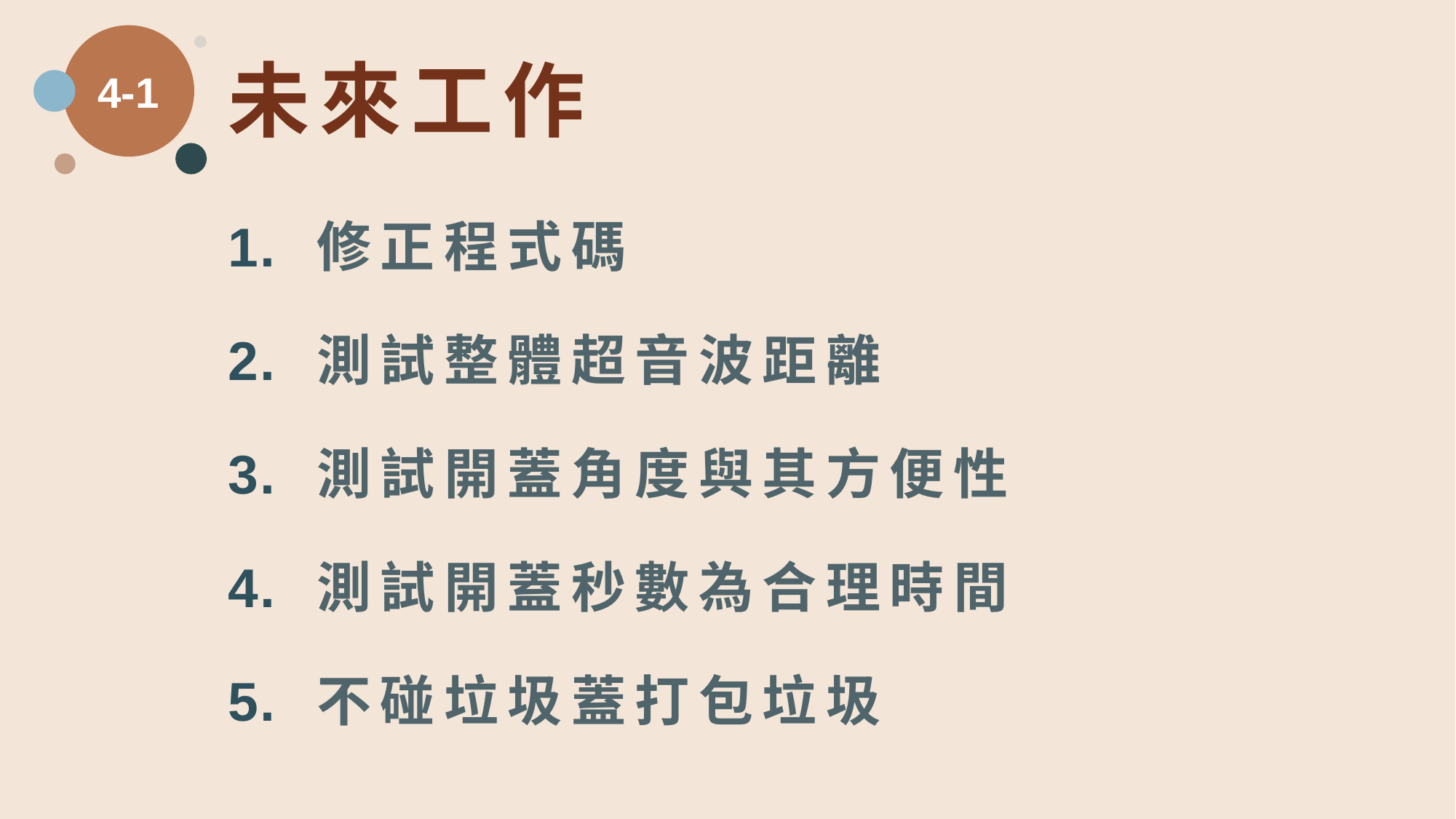

4-1

未來工作
修正程式碼
測試整體超音波距離
測試開蓋角度與其方便性
測試開蓋秒數為合理時間
不碰垃圾蓋打包垃圾